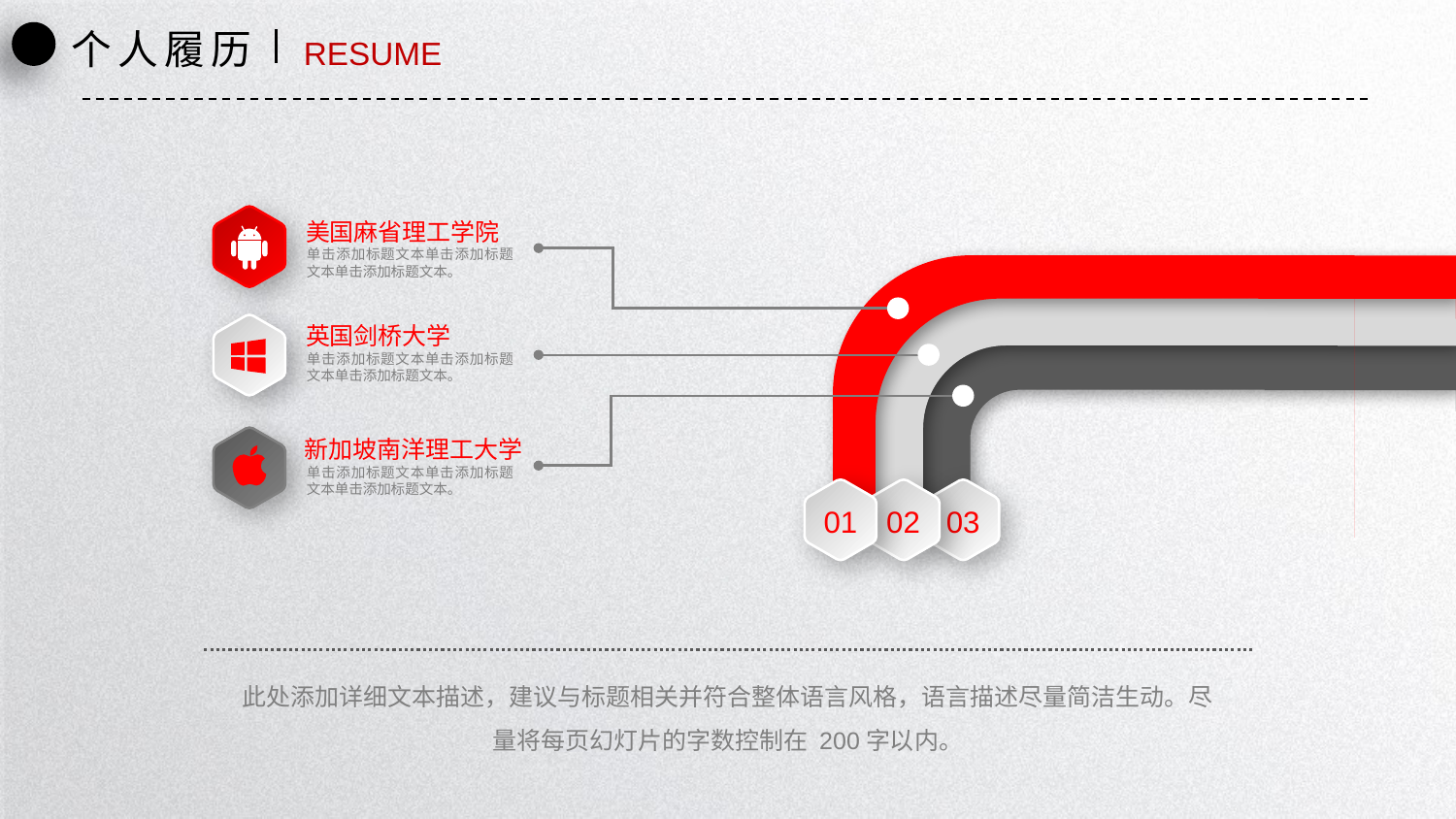

个人履历

RESUME
美国麻省理工学院
单击添加标题文本单击添加标题文本单击添加标题文本。

英国剑桥大学
单击添加标题文本单击添加标题文本单击添加标题文本。

新加坡南洋理工大学
单击添加标题文本单击添加标题文本单击添加标题文本。

01

02

03
此处添加详细文本描述，建议与标题相关并符合整体语言风格，语言描述尽量简洁生动。尽量将每页幻灯片的字数控制在 200字以内。